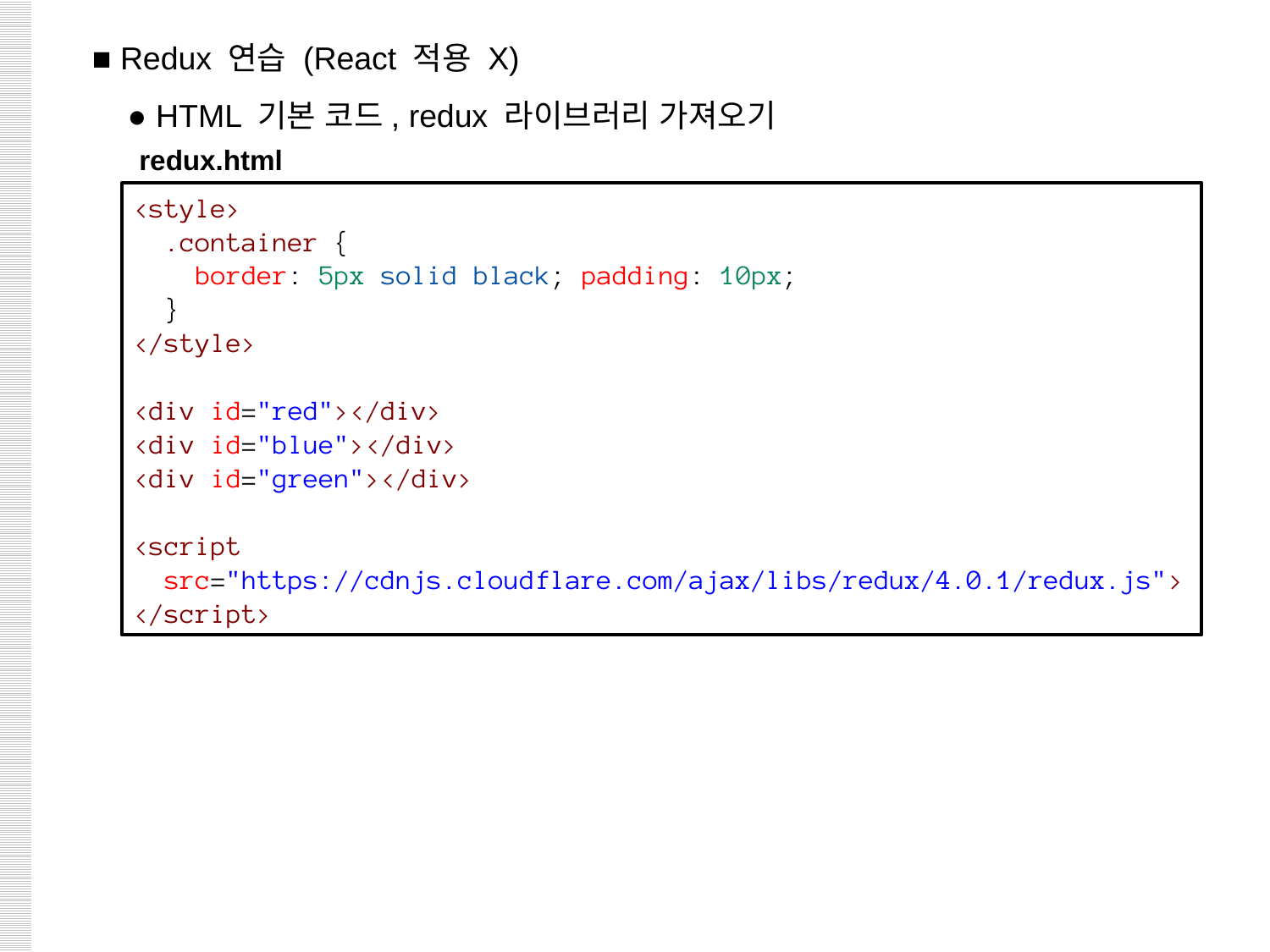

■ Redux 연습 (React 적용 X)
    ● HTML 기본 코드, redux 라이브러리 가져오기
redux.html
<style>
  .container {
    border: 5px solid black; padding: 10px;
  }
</style>
<div id="red"></div>
<div id="blue"></div>
<div id="green"></div>
<script
  src="https://cdnjs.cloudflare.com/ajax/libs/redux/4.0.1/redux.js">
</script>